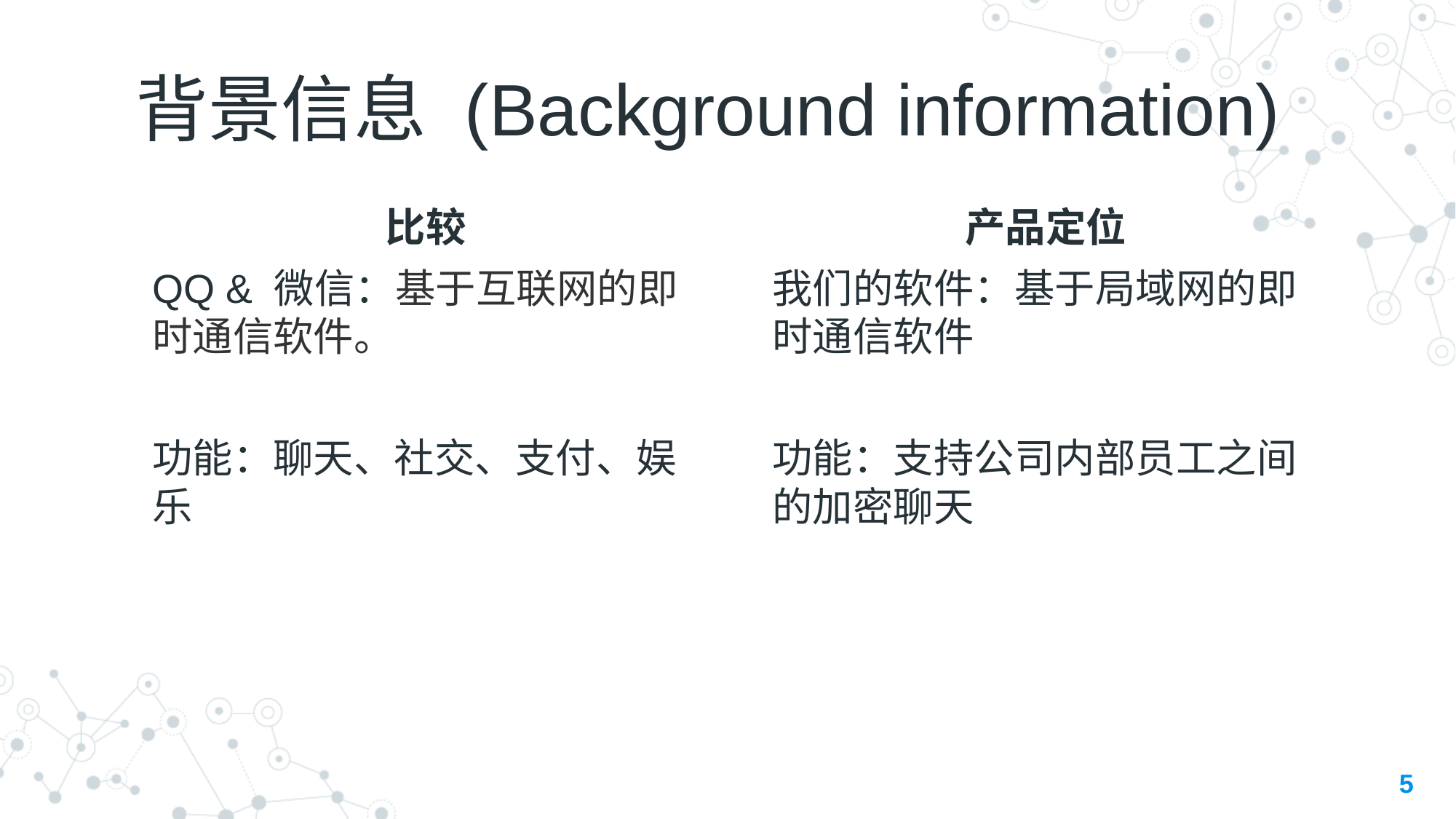

# 背景信息 (Background information)
比较
QQ & 微信：基于互联网的即时通信软件。

功能：聊天、社交、支付、娱乐
产品定位
我们的软件：基于局域网的即时通信软件

功能：支持公司内部员工之间的加密聊天
5